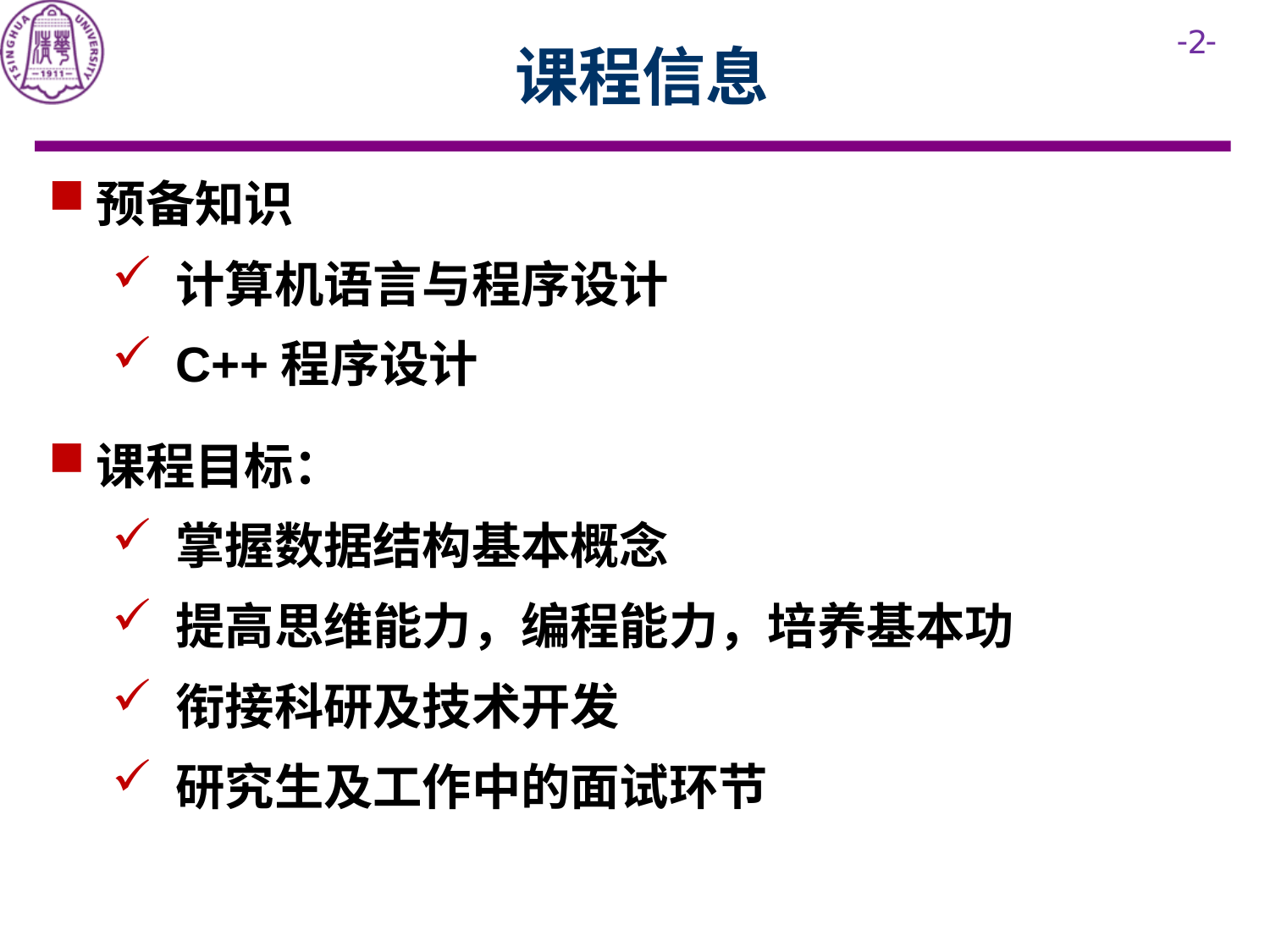

# 课程信息
预备知识
计算机语言与程序设计
C++程序设计
课程目标：
掌握数据结构基本概念
提高思维能力，编程能力，培养基本功
衔接科研及技术开发
研究生及工作中的面试环节